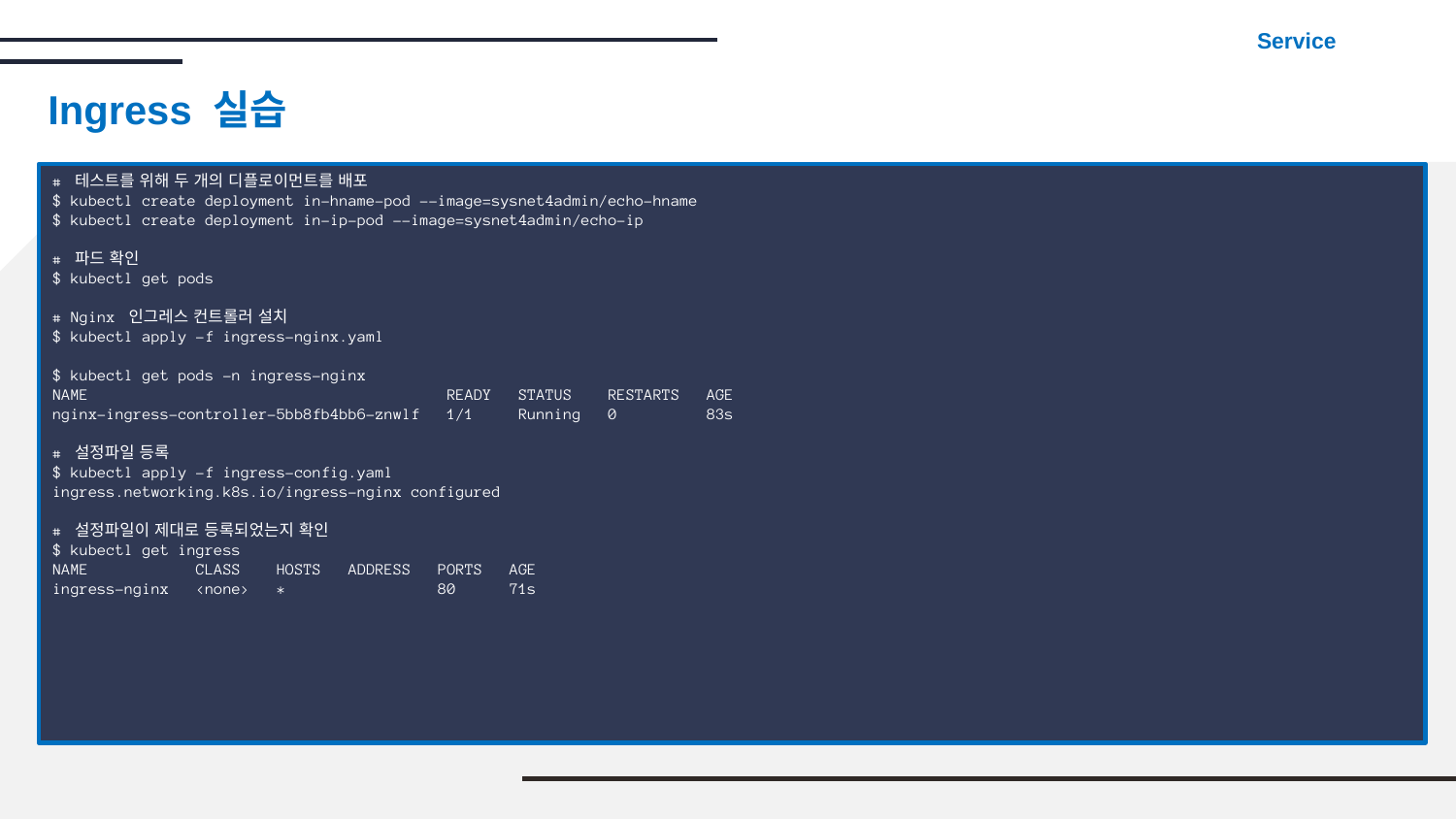

Service
Ingress 실습

# 테스트를 위해 두 개의 디플로이먼트를 배포
$ kubectl create deployment in-hname-pod --image=sysnet4admin/echo-hname
$ kubectl create deployment in-ip-pod --image=sysnet4admin/echo-ip

# 파드 확인
$ kubectl get pods

# Nginx 인그레스 컨트롤러 설치
$ kubectl apply -f ingress-nginx.yaml

$ kubectl get pods -n ingress-nginx
NAME                                        READY   STATUS    RESTARTS   AGE
nginx-ingress-controller-5bb8fb4bb6-znwlf   1/1     Running   0          83s

# 설정파일 등록
$ kubectl apply -f ingress-config.yaml
ingress.networking.k8s.io/ingress-nginx configured

# 설정파일이 제대로 등록되었는지 확인
$ kubectl get ingress
NAME            CLASS    HOSTS   ADDRESS   PORTS   AGE
ingress-nginx   <none>   *                 80      71s